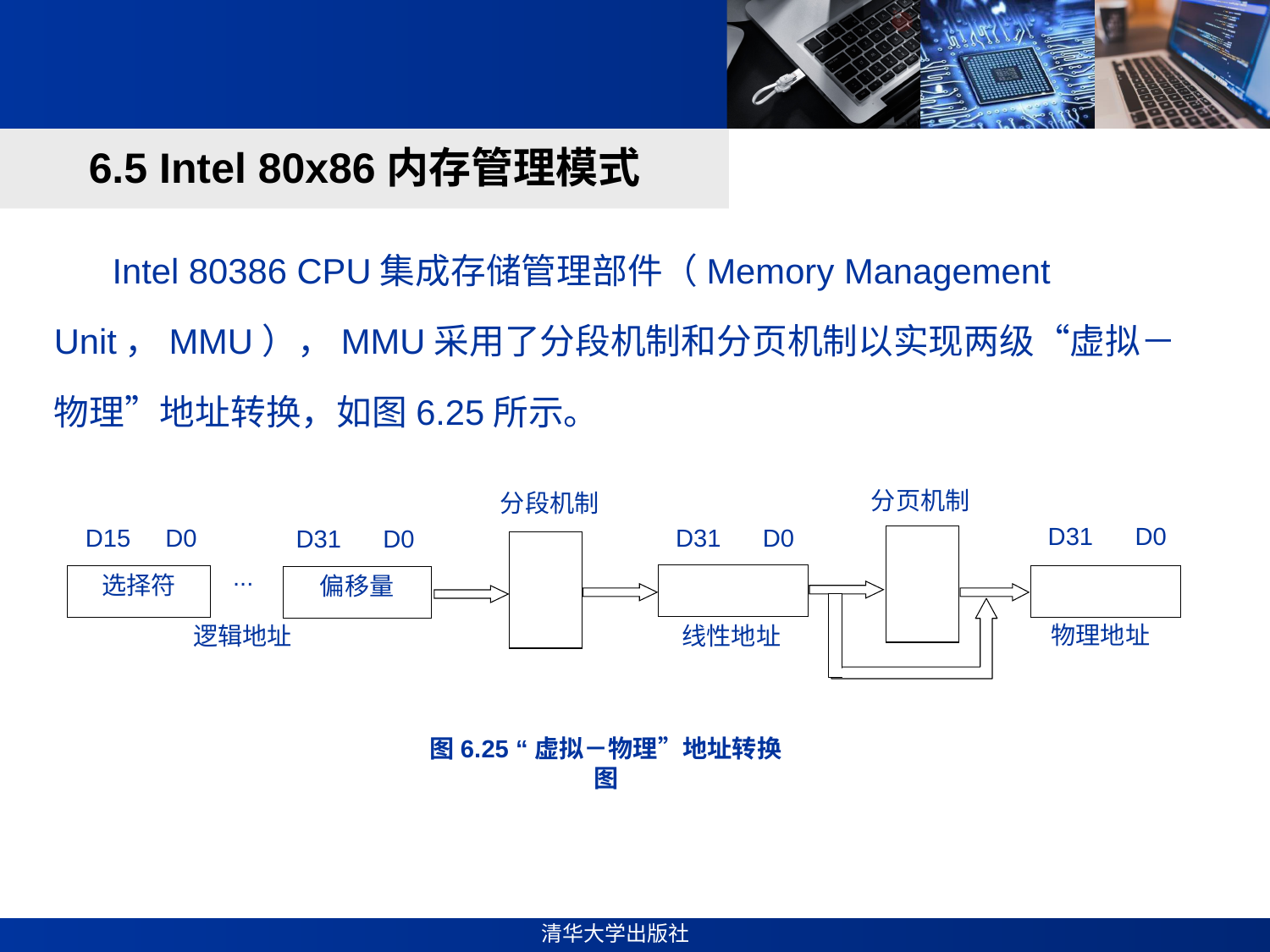

#
6.5 Intel 80x86内存管理模式
      Intel 80386 CPU集成存储管理部件（Memory Management Unit，MMU），MMU采用了分段机制和分页机制以实现两级“虚拟－物理”地址转换，如图6.25所示。
分页机制

分段机制

D31      D0

D15     D0

选择符

D31      D0

D31      D0

...

偏移量

物理地址

线性地址

逻辑地址

图6.25 “虚拟－物理”地址转换图